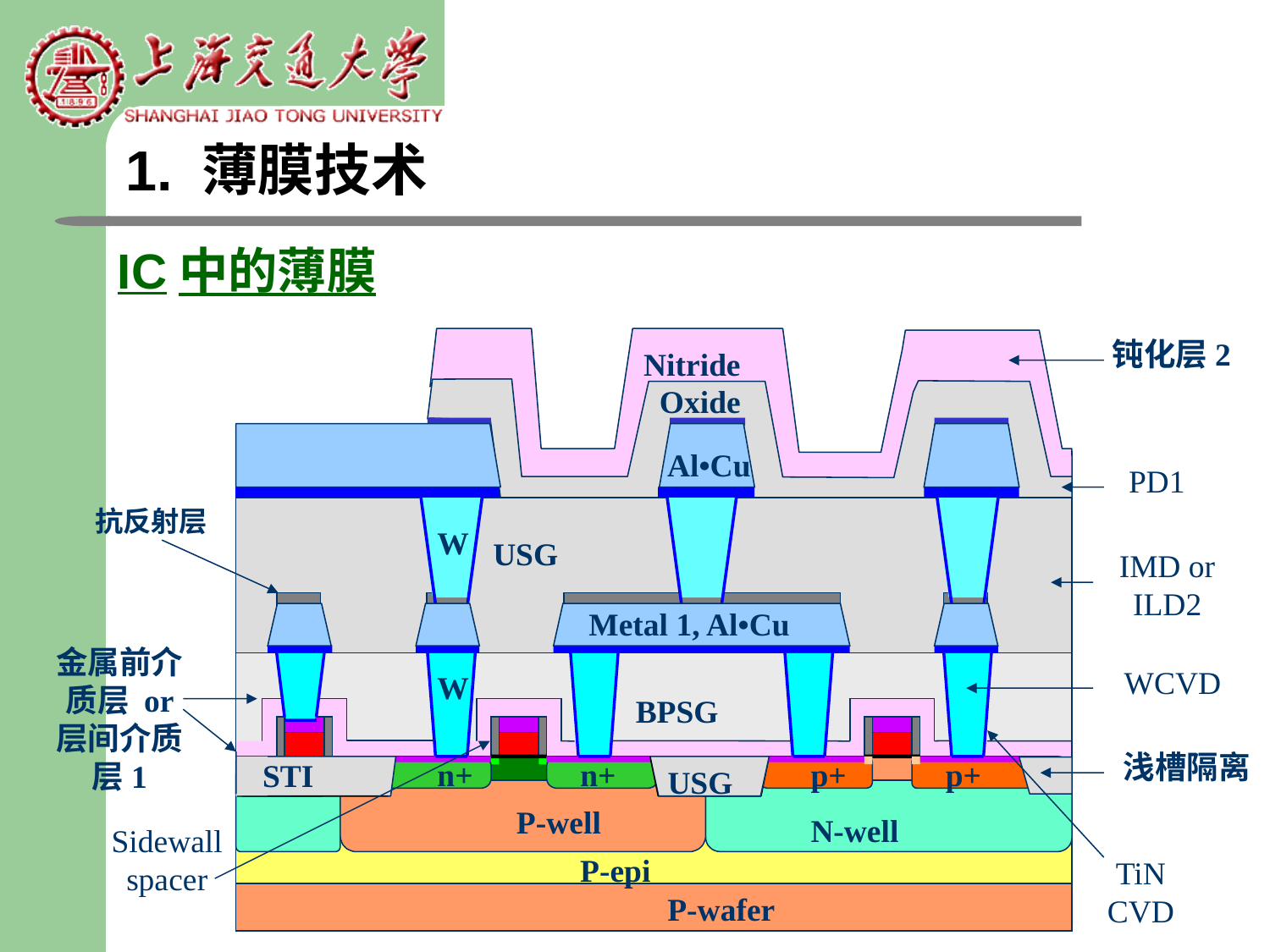

1. 薄膜技术
# IC中的薄膜

钝化层2

Nitride

Oxide

Metal 2, Al•Cu
 Al•Cu
PD1

抗反射层

W
USG

IMD or ILD2

Metal 1, Al•Cu
金属前介质层 or 层间介质层1

WCVD

W

BPSG

浅槽隔离

n
n
p
p

+
+
+
+
STI

USG

P-well

N-well
Sidewall spacer

TiN CVD
P-epi

P-wafer